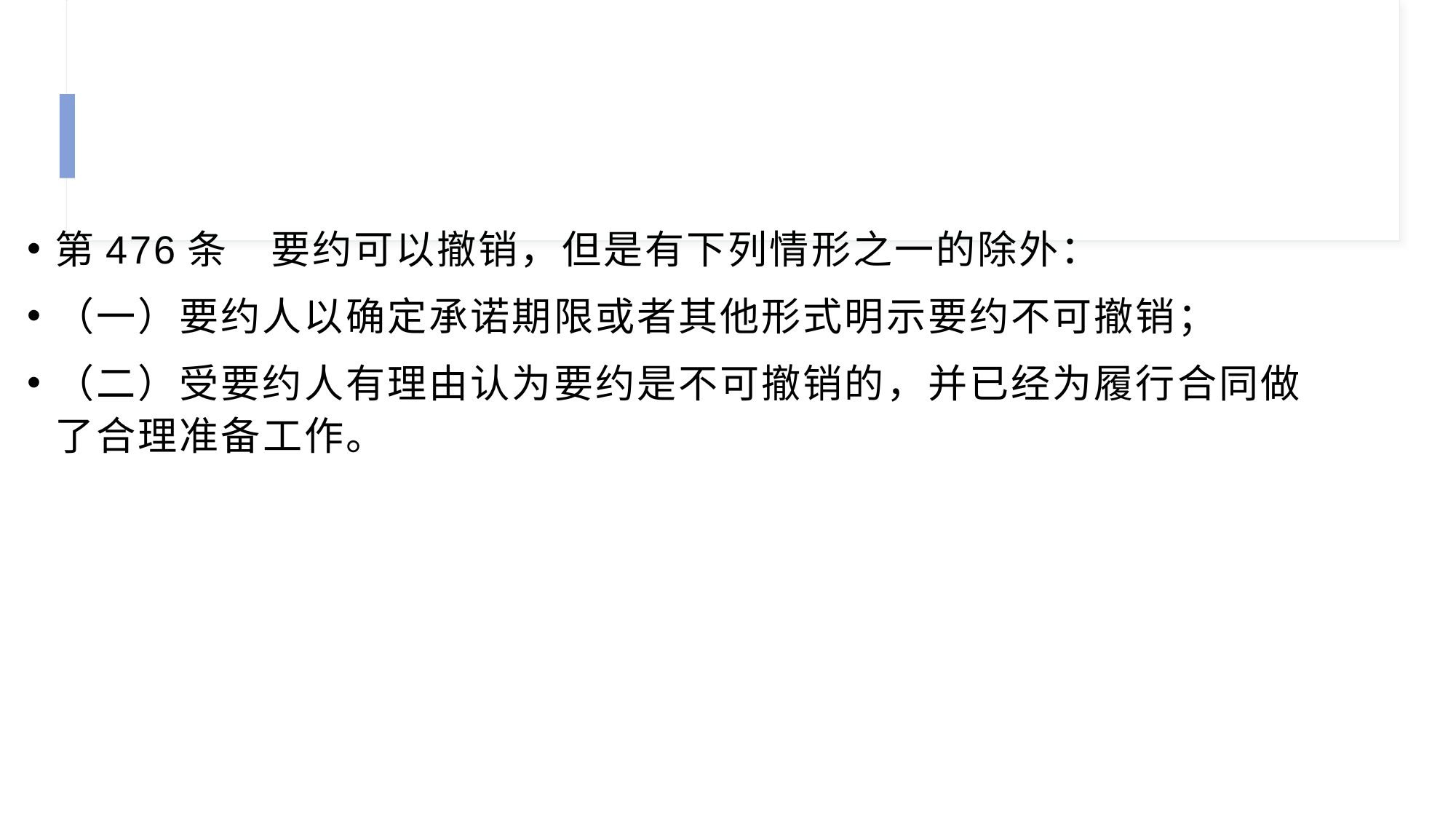

#
第476条　要约可以撤销，但是有下列情形之一的除外：
（一）要约人以确定承诺期限或者其他形式明示要约不可撤销；
（二）受要约人有理由认为要约是不可撤销的，并已经为履行合同做了合理准备工作。